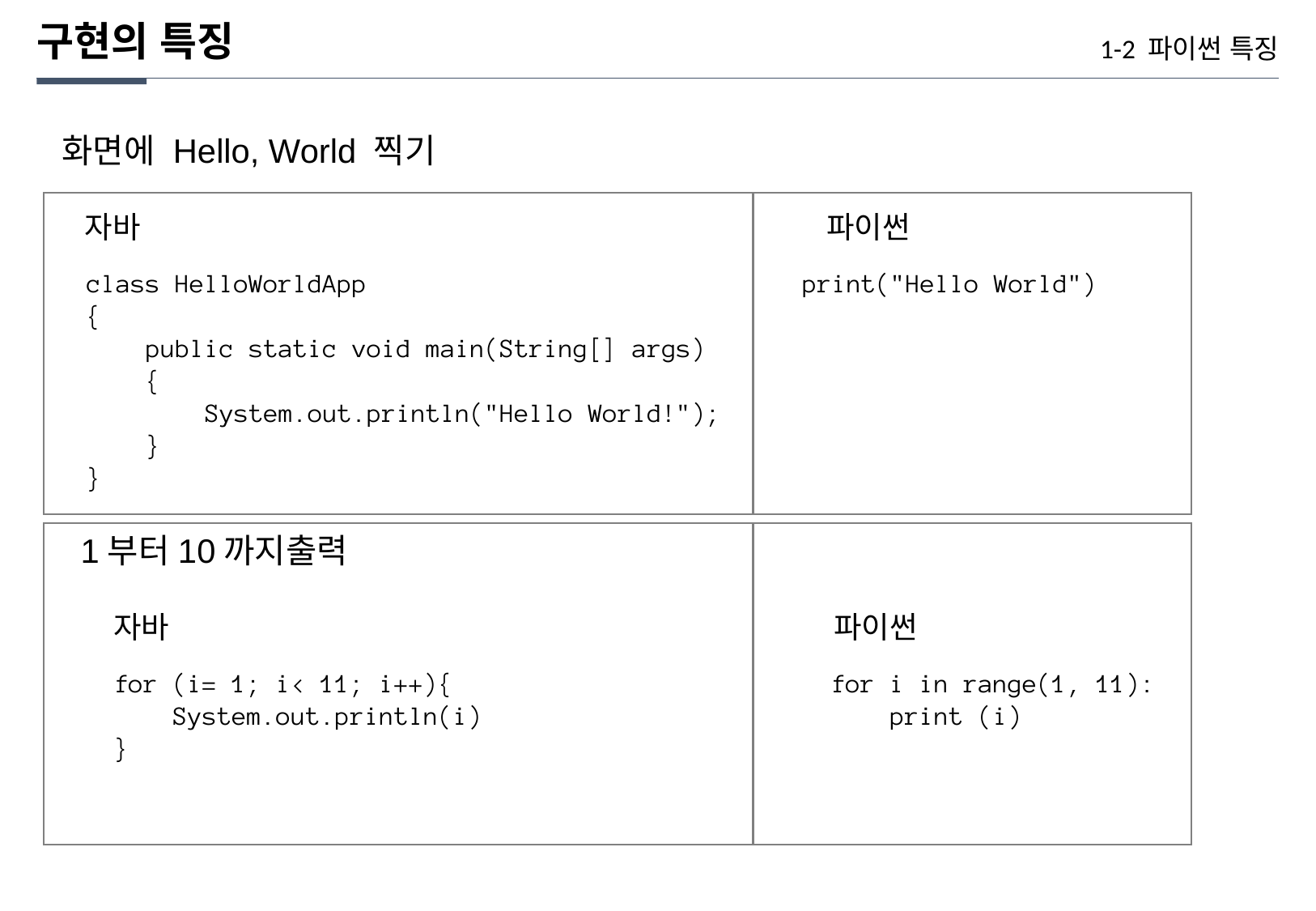

구현의 특징

1-2 파이썬 특징

화면에 Hello, World 찍기

자바
파이썬
class HelloWorldApp
{
    public static void main(String[] args)
    {
        System.out.println("Hello World!");
    }
}
print("Hello World")

1부터10까지출력

자바
파이썬
for (i= 1; i< 11; i++){
    System.out.println(i)
}
for i in range(1, 11):
    print (i)